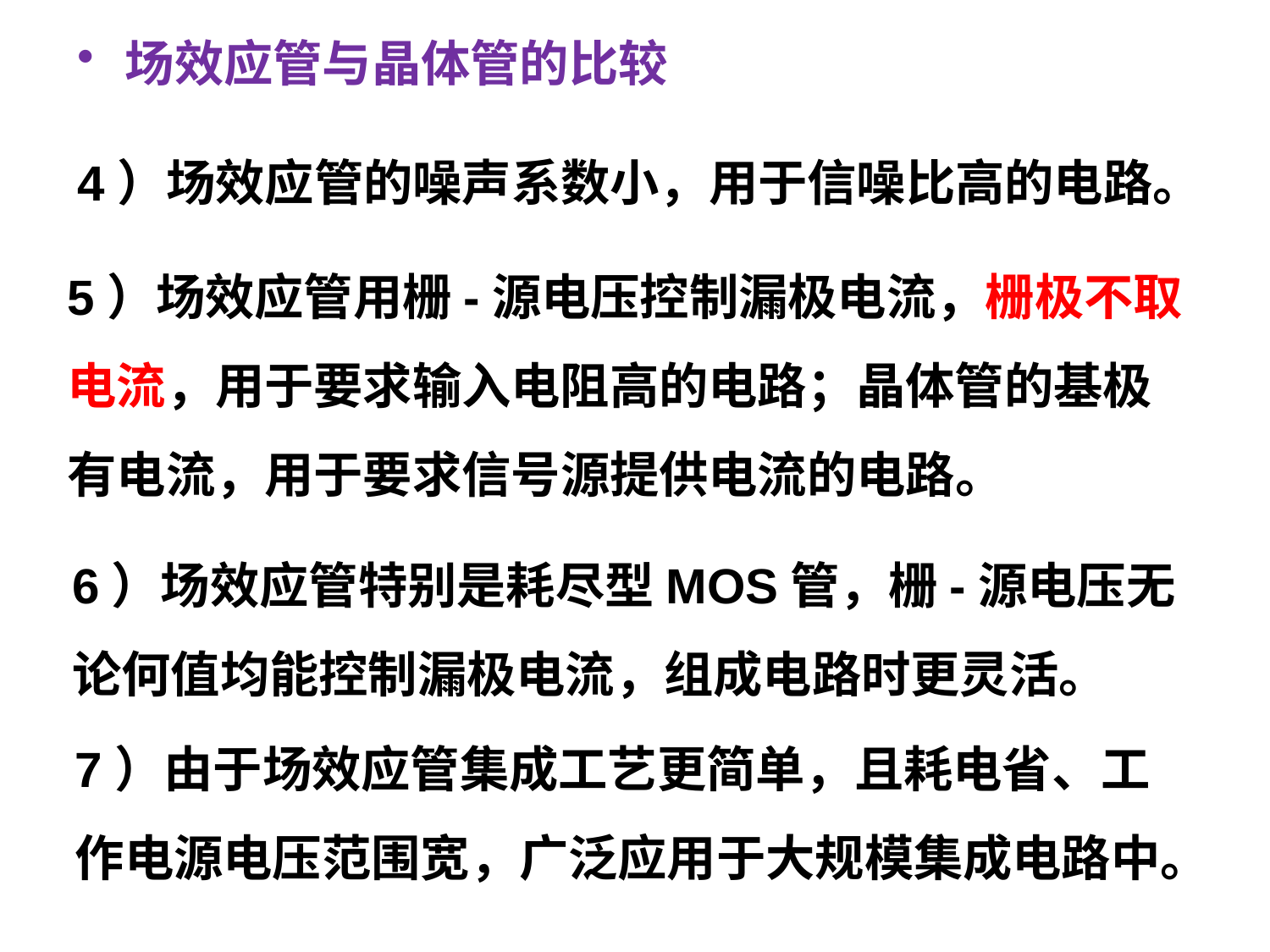

场效应管与晶体管的比较
4）场效应管的噪声系数小，用于信噪比高的电路。
5）场效应管用栅-源电压控制漏极电流，栅极不取
电流，用于要求输入电阻高的电路；晶体管的基极
有电流，用于要求信号源提供电流的电路。
6）场效应管特别是耗尽型MOS管，栅-源电压无论何值均能控制漏极电流，组成电路时更灵活。
7）由于场效应管集成工艺更简单，且耗电省、工作电源电压范围宽，广泛应用于大规模集成电路中。